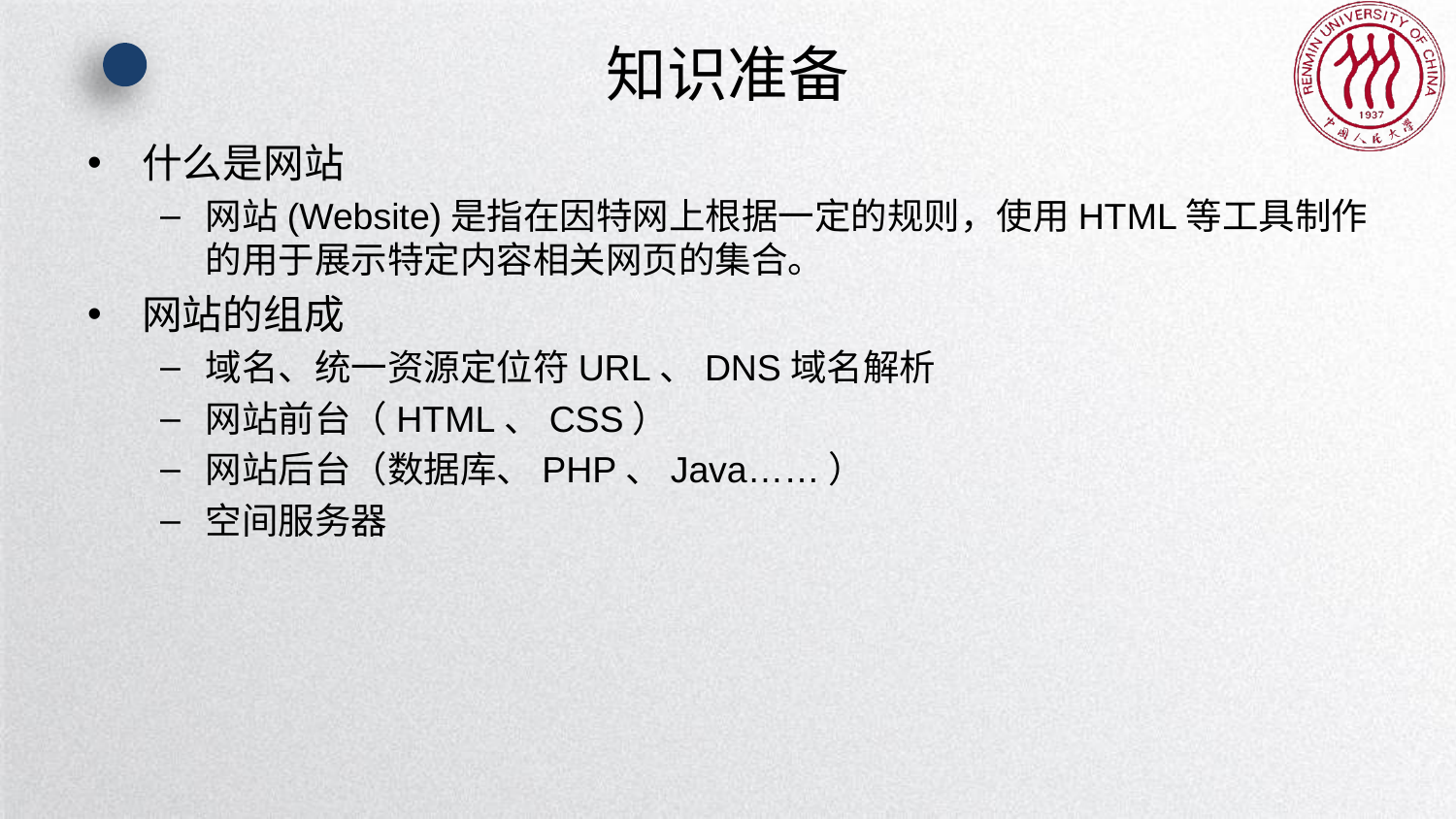

# 知识准备
什么是网站
网站(Website)是指在因特网上根据一定的规则，使用HTML等工具制作的用于展示特定内容相关网页的集合。
网站的组成
域名、统一资源定位符URL、DNS域名解析
网站前台（HTML、CSS）
网站后台（数据库、PHP、Java……）
空间服务器